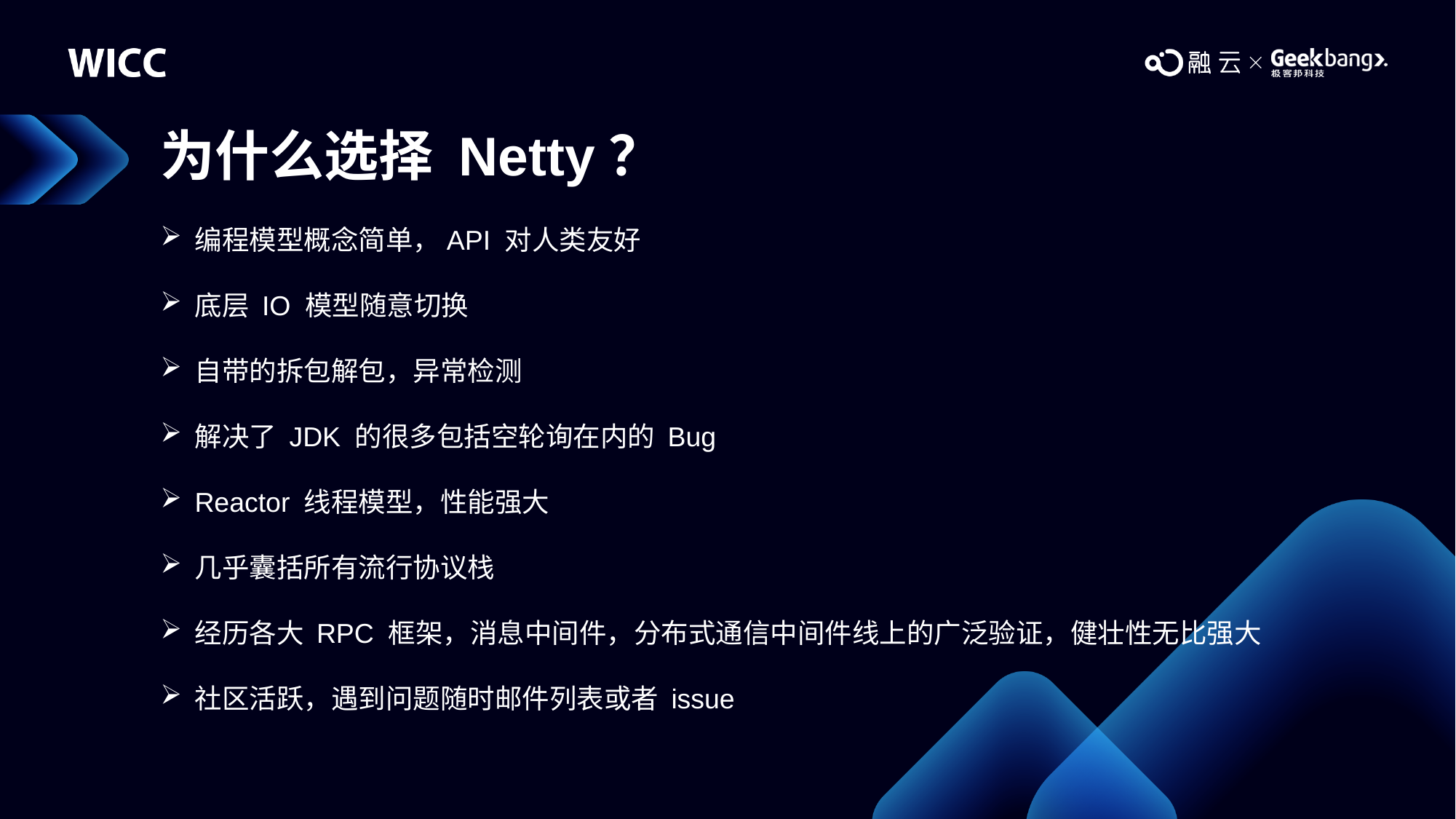

# 为什么选择 Netty？
编程模型概念简单，API 对人类友好

底层 IO 模型随意切换

自带的拆包解包，异常检测

解决了 JDK 的很多包括空轮询在内的 Bug

Reactor 线程模型，性能强大

几乎囊括所有流行协议栈

经历各大 RPC 框架，消息中间件，分布式通信中间件线上的广泛验证，健壮性无比强大

社区活跃，遇到问题随时邮件列表或者 issue